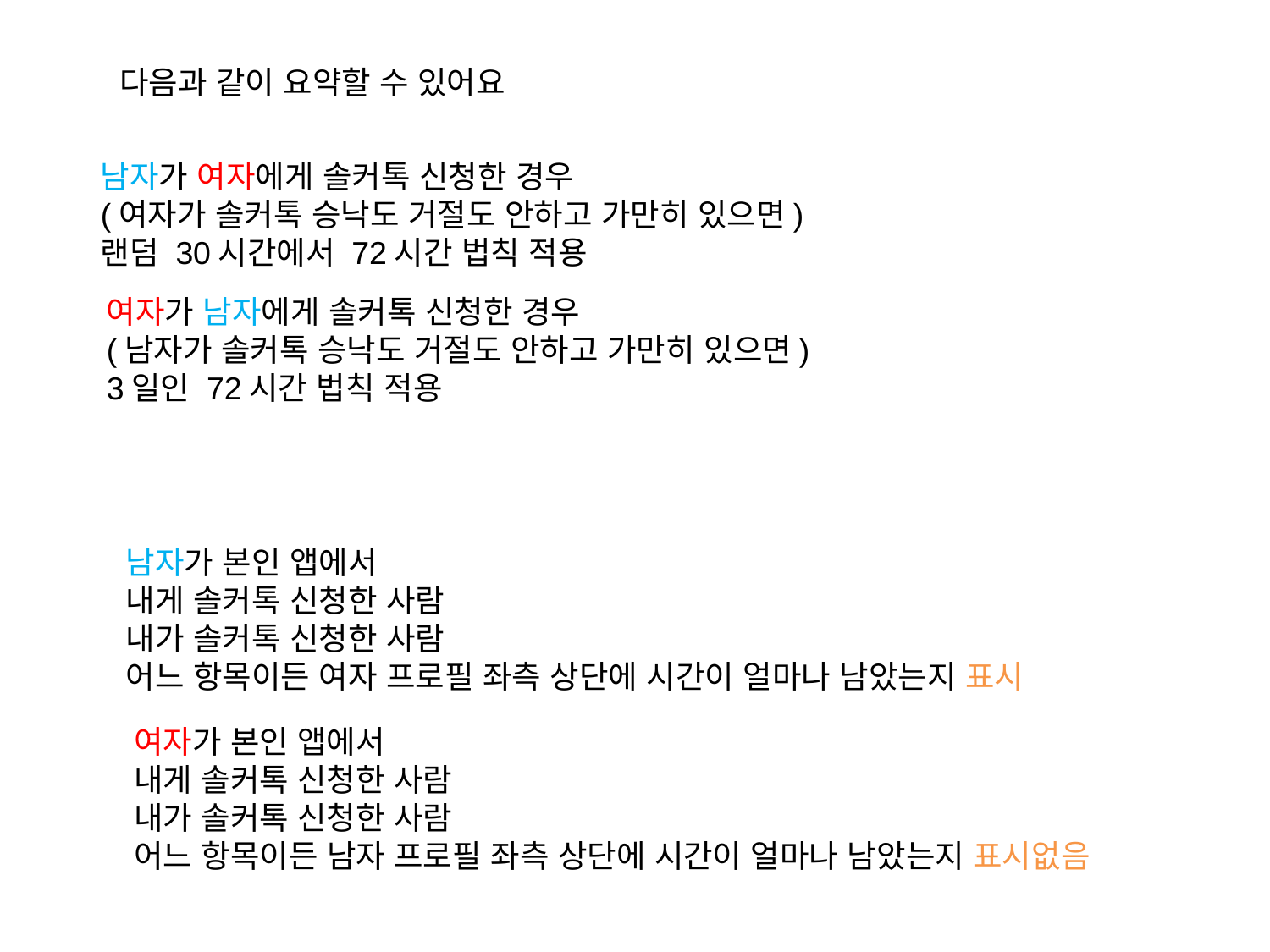

다음과 같이 요약할 수 있어요
남자가 여자에게 솔커톡 신청한 경우
(여자가 솔커톡 승낙도 거절도 안하고 가만히 있으면)
랜덤 30시간에서 72시간 법칙 적용
여자가 남자에게 솔커톡 신청한 경우
(남자가 솔커톡 승낙도 거절도 안하고 가만히 있으면)
3일인 72시간 법칙 적용
남자가 본인 앱에서
내게 솔커톡 신청한 사람
내가 솔커톡 신청한 사람
어느 항목이든 여자 프로필 좌측 상단에 시간이 얼마나 남았는지 표시
여자가 본인 앱에서
내게 솔커톡 신청한 사람
내가 솔커톡 신청한 사람
어느 항목이든 남자 프로필 좌측 상단에 시간이 얼마나 남았는지 표시없음